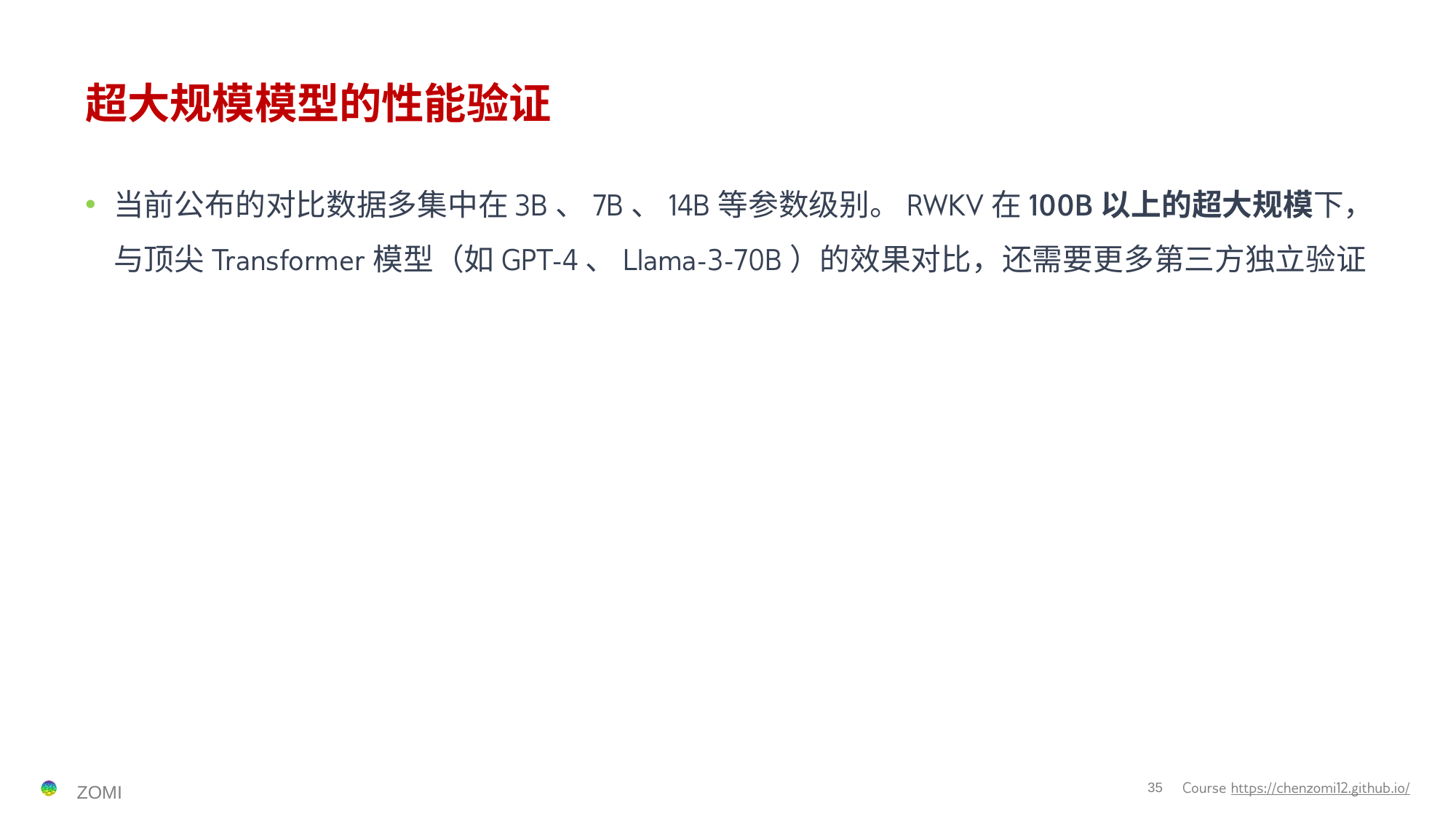

# 超大规模模型的性能验证
当前公布的对比数据多集中在3B、7B、14B等参数级别。RWKV在100B以上的超大规模下，与顶尖Transformer模型（如GPT-4、Llama-3-70B）的效果对比，还需要更多第三方独立验证